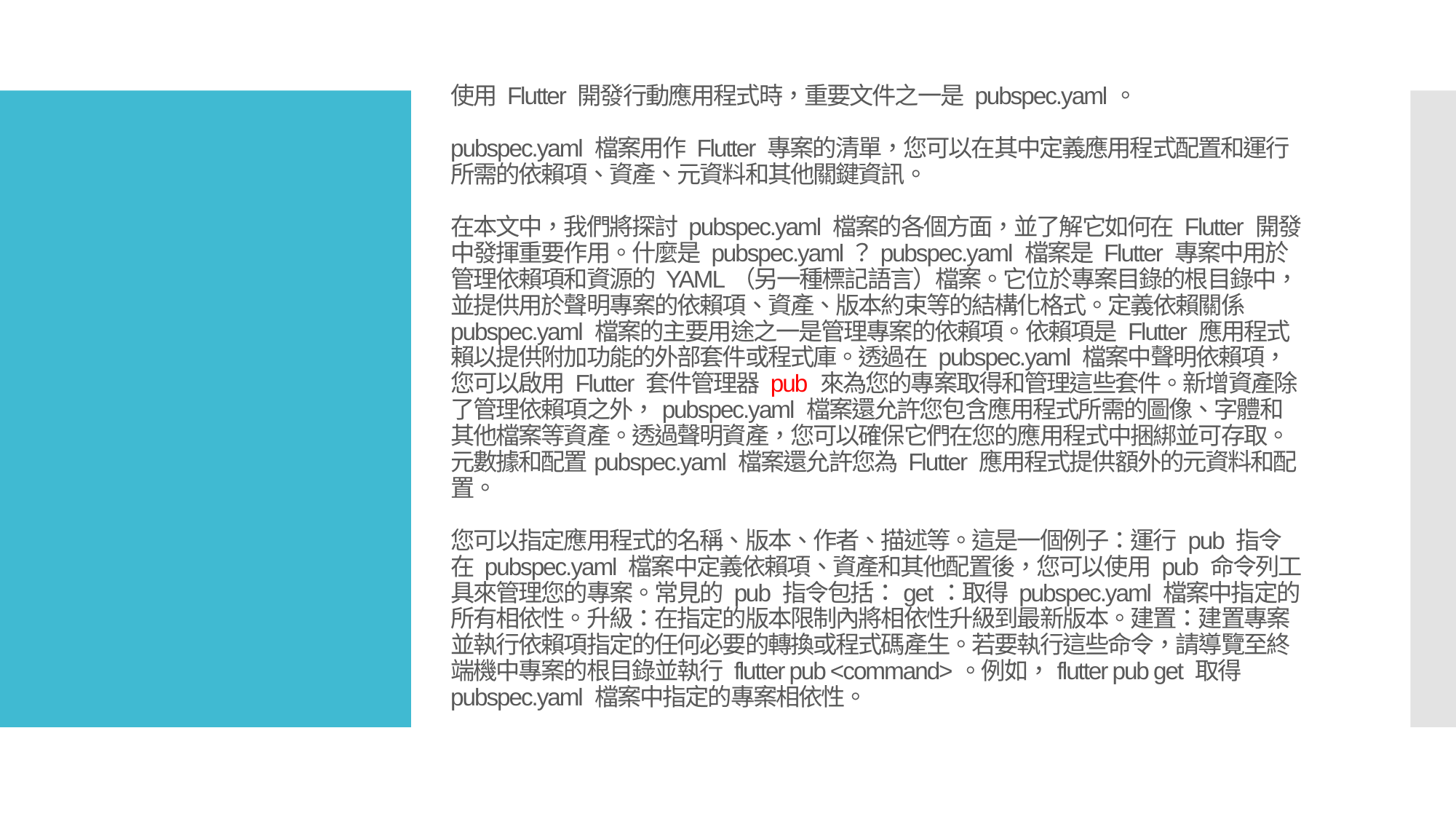

# 使用 Flutter 開發行動應用程式時，重要文件之一是 pubspec.yaml。 pubspec.yaml 檔案用作 Flutter 專案的清單，您可以在其中定義應用程式配置和運行所需的依賴項、資產、元資料和其他關鍵資訊。 在本文中，我們將探討 pubspec.yaml 檔案的各個方面，並了解它如何在 Flutter 開發中發揮重要作用。什麼是 pubspec.yaml？pubspec.yaml 檔案是 Flutter 專案中用於管理依賴項和資源的 YAML（另一種標記語言）檔案。它位於專案目錄的根目錄中，並提供用於聲明專案的依賴項、資產、版本約束等的結構化格式。定義依賴關係pubspec.yaml 檔案的主要用途之一是管理專案的依賴項。依賴項是 Flutter 應用程式賴以提供附加功能的外部套件或程式庫。透過在 pubspec.yaml 檔案中聲明依賴項，您可以啟用 Flutter 套件管理器 pub 來為您的專案取得和管理這些套件。新增資產除了管理依賴項之外，pubspec.yaml 檔案還允許您包含應用程式所需的圖像、字體和其他檔案等資產。透過聲明資產，您可以確保它們在您的應用程式中捆綁並可存取。元數據和配置pubspec.yaml 檔案還允許您為 Flutter 應用程式提供額外的元資料和配置。 您可以指定應用程式的名稱、版本、作者、描述等。這是一個例子：運行 pub 指令在 pubspec.yaml 檔案中定義依賴項、資產和其他配置後，您可以使用 pub 命令列工具來管理您的專案。常見的 pub 指令包括：get：取得 pubspec.yaml 檔案中指定的所有相依性。升級：在指定的版本限制內將相依性升級到最新版本。建置：建置專案並執行依賴項指定的任何必要的轉換或程式碼產生。若要執行這些命令，請導覽至終端機中專案的根目錄並執行 flutter pub <command>。例如，flutter pub get 取得 pubspec.yaml 檔案中指定的專案相依性。